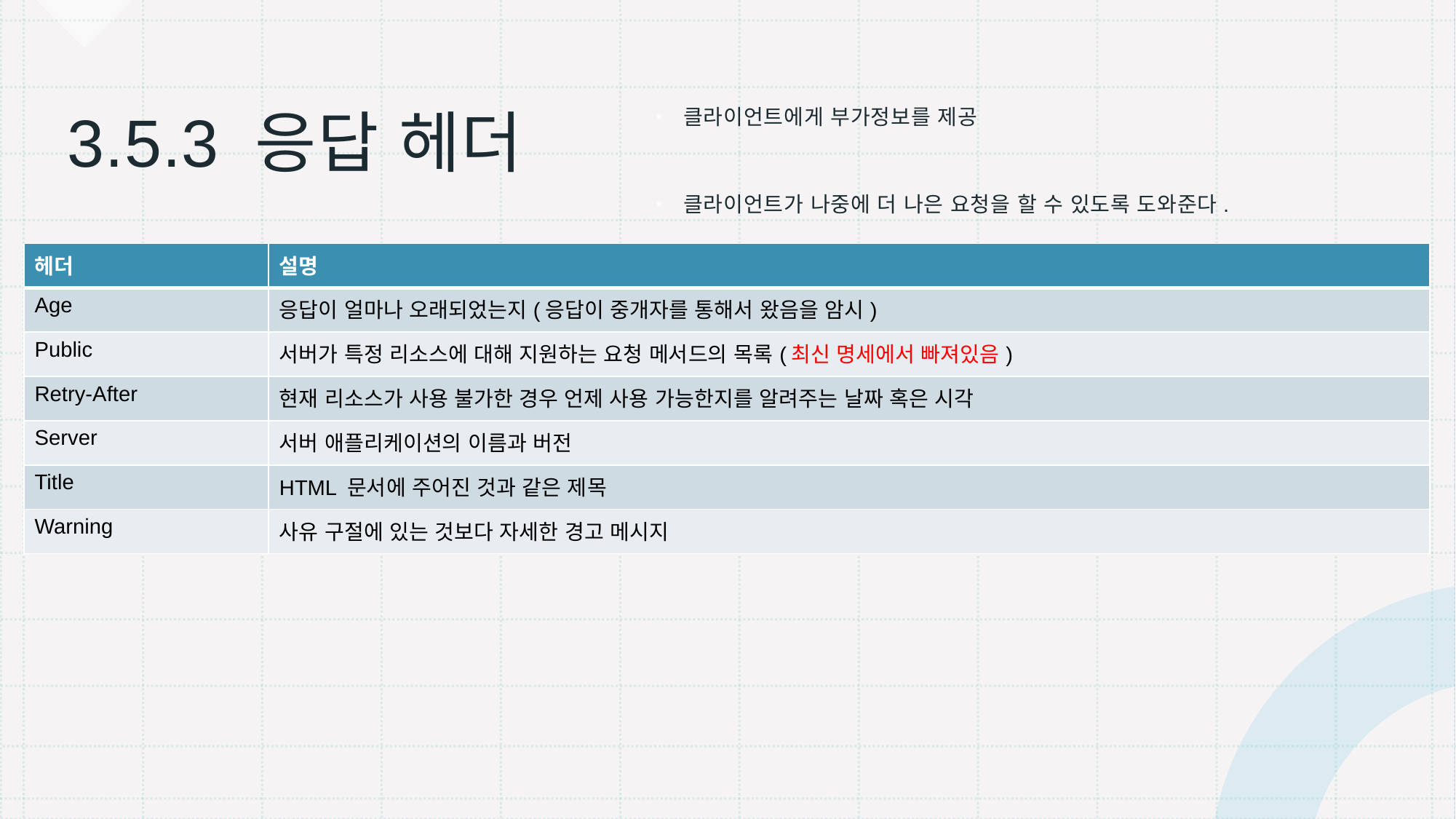

# 3.5.3 응답 헤더
클라이언트에게 부가정보를 제공

클라이언트가 나중에 더 나은 요청을 할 수 있도록 도와준다.

| 헤더 | 설명 |
| --- | --- |
| Age | 응답이 얼마나 오래되었는지(응답이 중개자를 통해서 왔음을 암시) |
| Public | 서버가 특정 리소스에 대해 지원하는 요청 메서드의 목록(최신 명세에서 빠져있음) |
| Retry-After | 현재 리소스가 사용 불가한 경우 언제 사용 가능한지를 알려주는 날짜 혹은 시각 |
| Server | 서버 애플리케이션의 이름과 버전 |
| Title | HTML 문서에 주어진 것과 같은 제목 |
| Warning | 사유 구절에 있는 것보다 자세한 경고 메시지 |